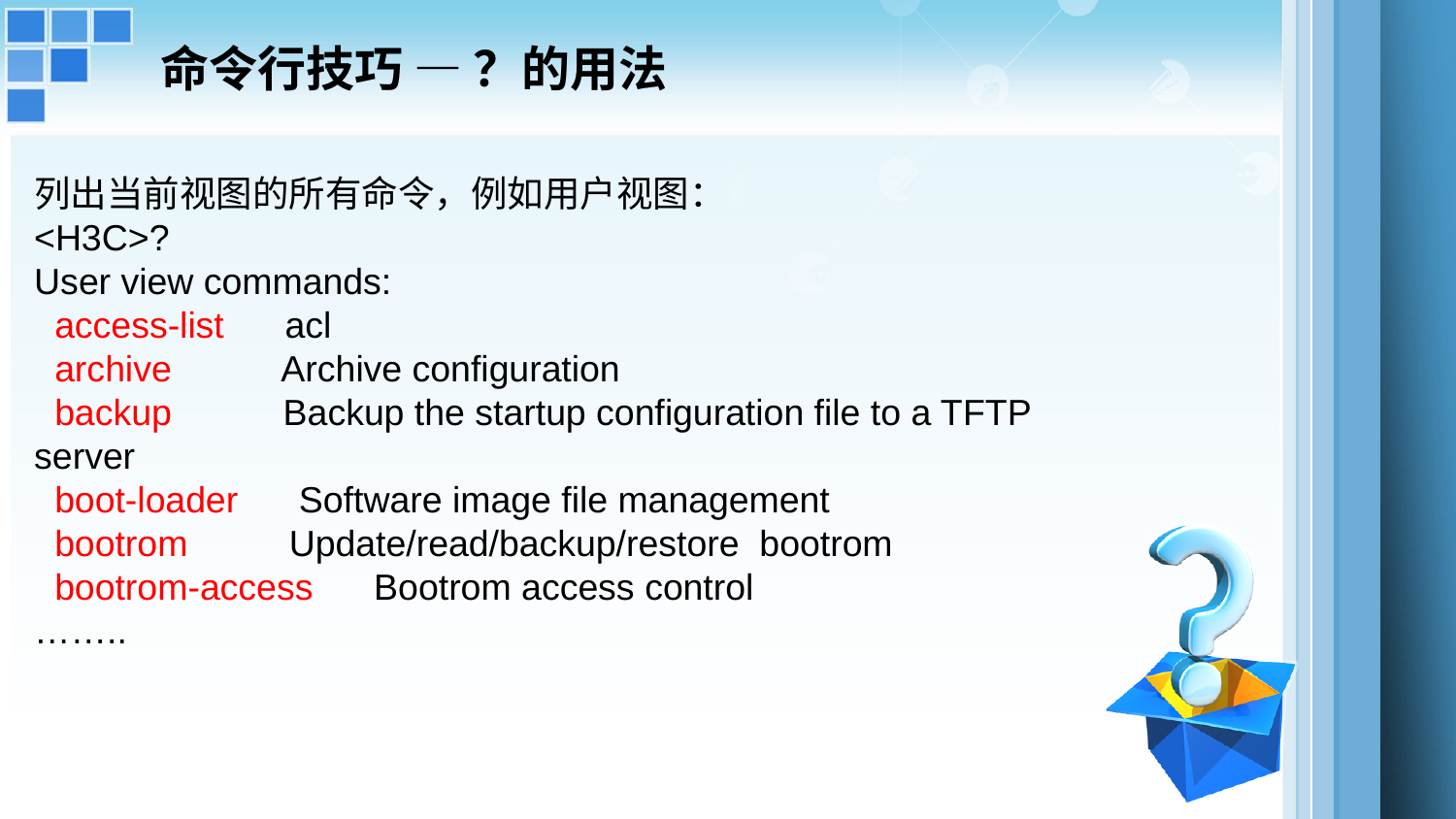

# 命令行技巧 — ？的用法
列出当前视图的所有命令，例如用户视图：
<H3C>?
User view commands:
  access-list      acl
  archive           Archive configuration
  backup           Backup the startup configuration file to a TFTP server
  boot-loader      Software image file management
  bootrom          Update/read/backup/restore  bootrom
  bootrom-access      Bootrom access control
……..